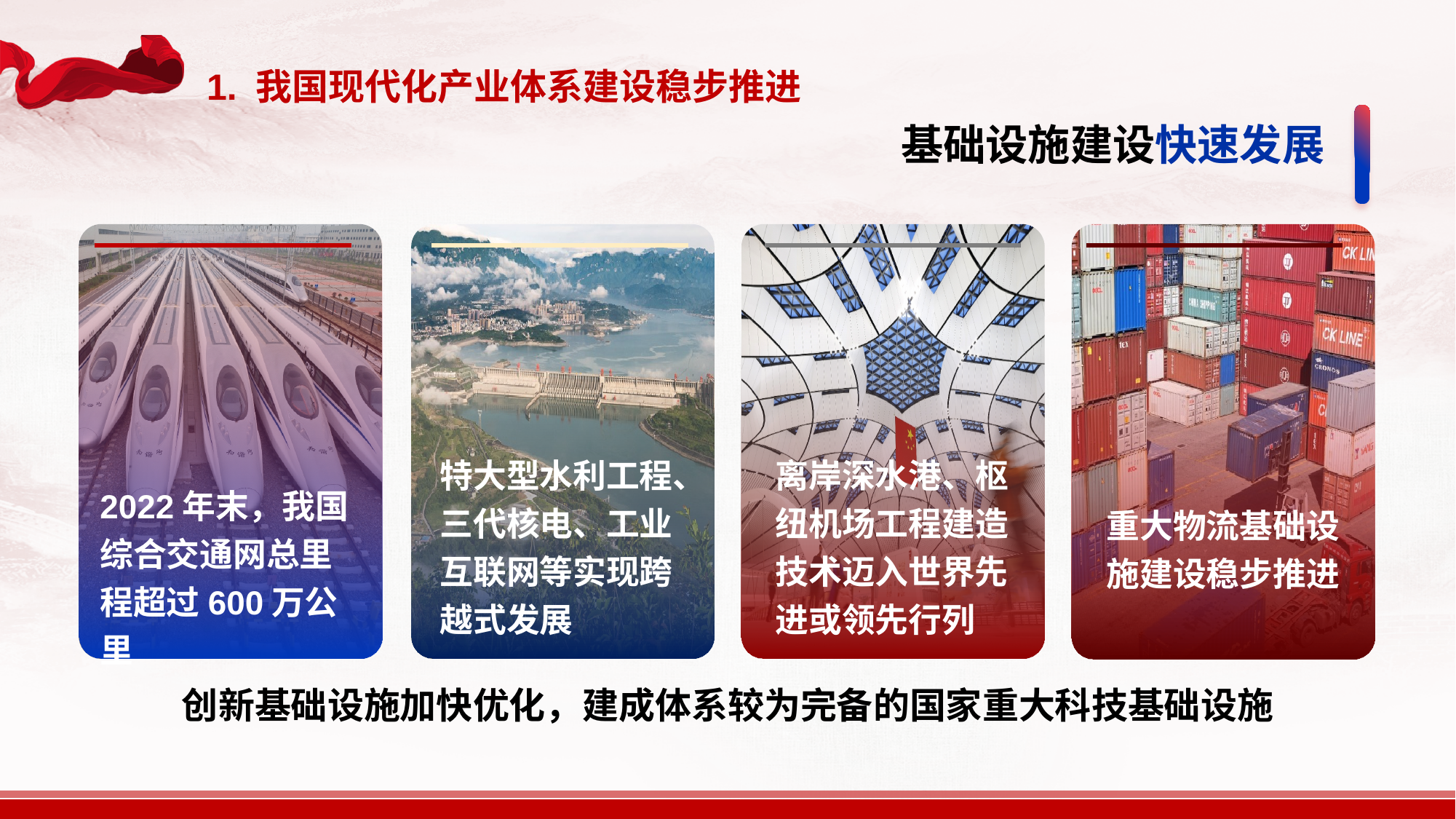

1. 我国现代化产业体系建设稳步推进

基础设施建设快速发展

特大型水利工程、三代核电、工业互联网等实现跨越式发展
离岸深水港、枢纽机场工程建造技术迈入世界先进或领先行列
2022年末，我国综合交通网总里程超过600万公里
重大物流基础设施建设稳步推进
创新基础设施加快优化，建成体系较为完备的国家重大科技基础设施